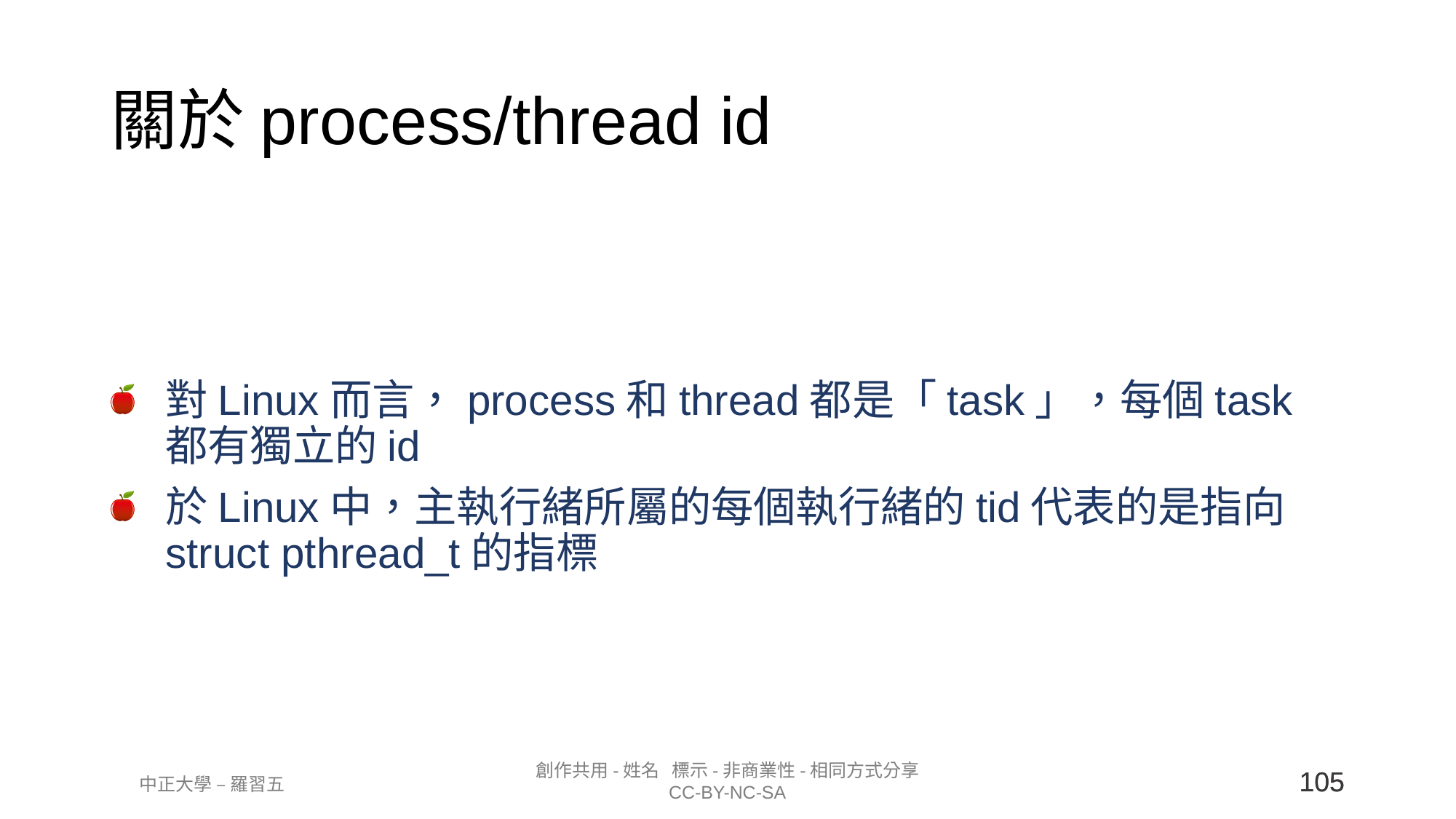

# 關於process/thread id
對Linux而言，process和thread都是「task」，每個task都有獨立的id
於Linux中，主執行緒所屬的每個執行緒的tid代表的是指向struct pthread_t的指標